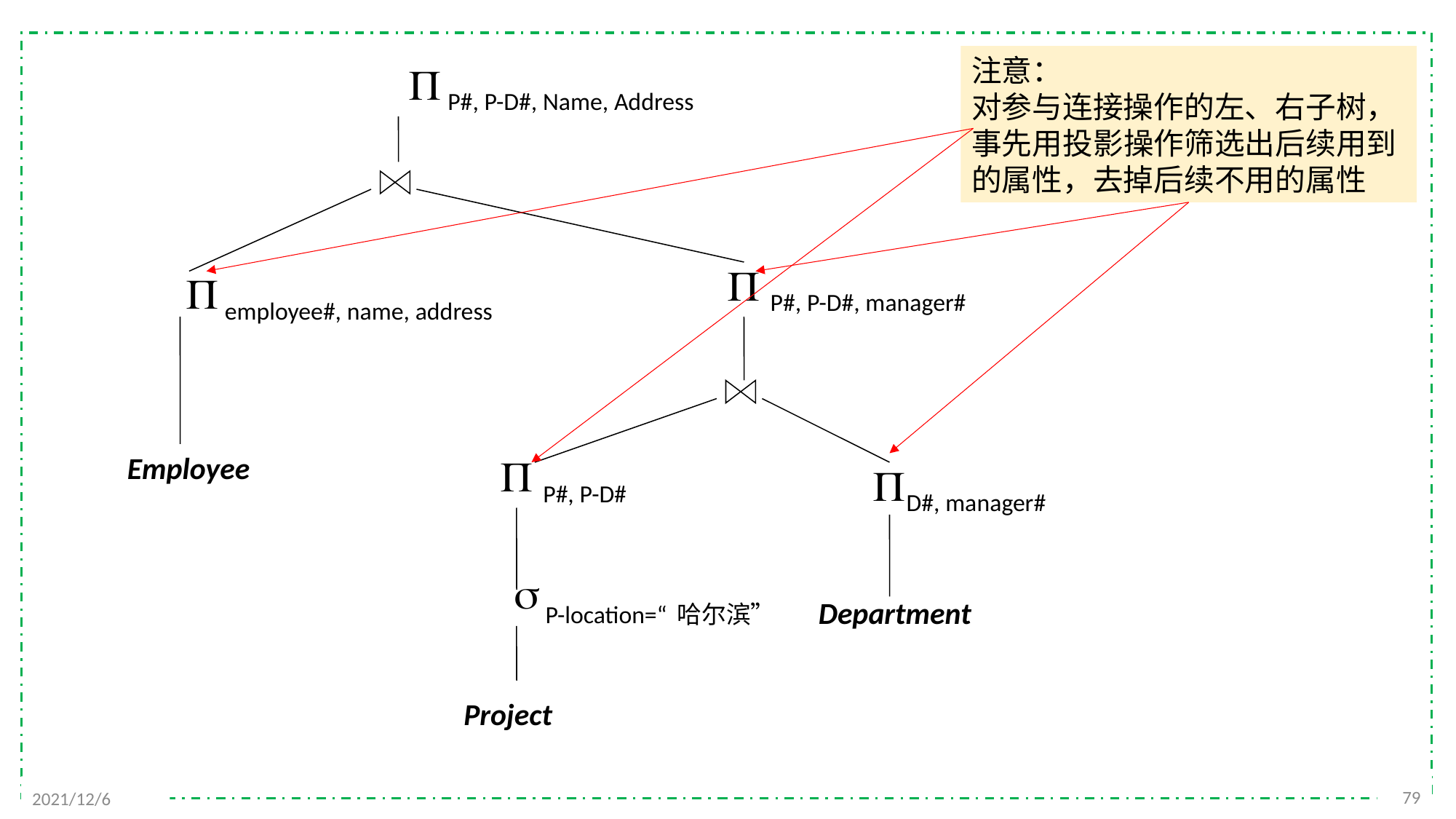

注意：
对参与连接操作的左、右子树，事先用投影操作筛选出后续用到的属性，去掉后续不用的属性
Π P#, P-D#, Name, Address

Π P#, P-D#, manager#
Π employee#, name, address

Employee
Π P#, P-D#
ΠD#, manager#

 P-location=“哈尔滨”
Department

Project
79
2021/12/6